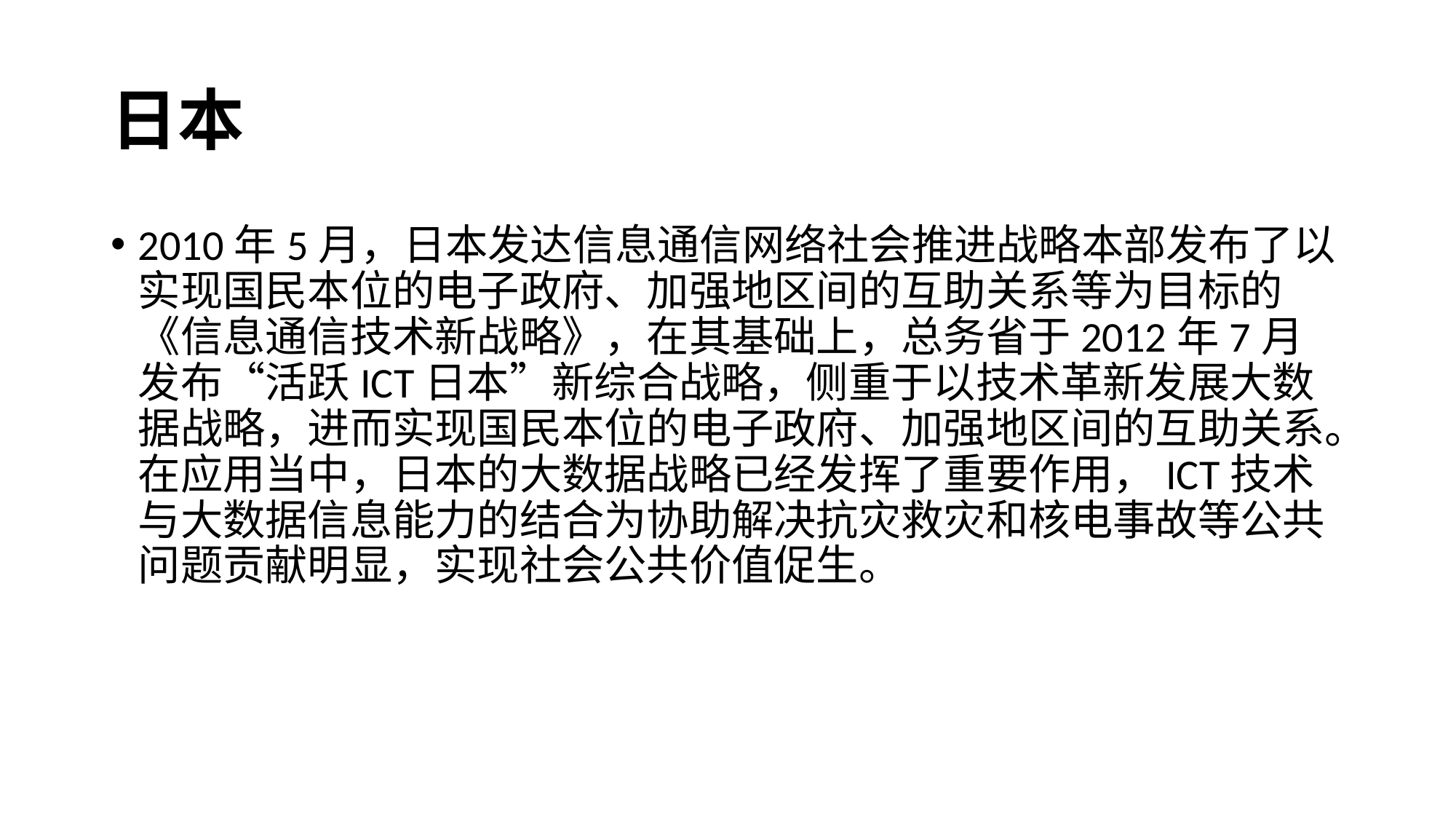

# 日本
2010年5月，日本发达信息通信网络社会推进战略本部发布了以实现国民本位的电子政府、加强地区间的互助关系等为目标的《信息通信技术新战略》，在其基础上，总务省于2012年7月发布“活跃ICT日本”新综合战略，侧重于以技术革新发展大数据战略，进而实现国民本位的电子政府、加强地区间的互助关系。在应用当中，日本的大数据战略已经发挥了重要作用，ICT技术与大数据信息能力的结合为协助解决抗灾救灾和核电事故等公共问题贡献明显，实现社会公共价值促生。